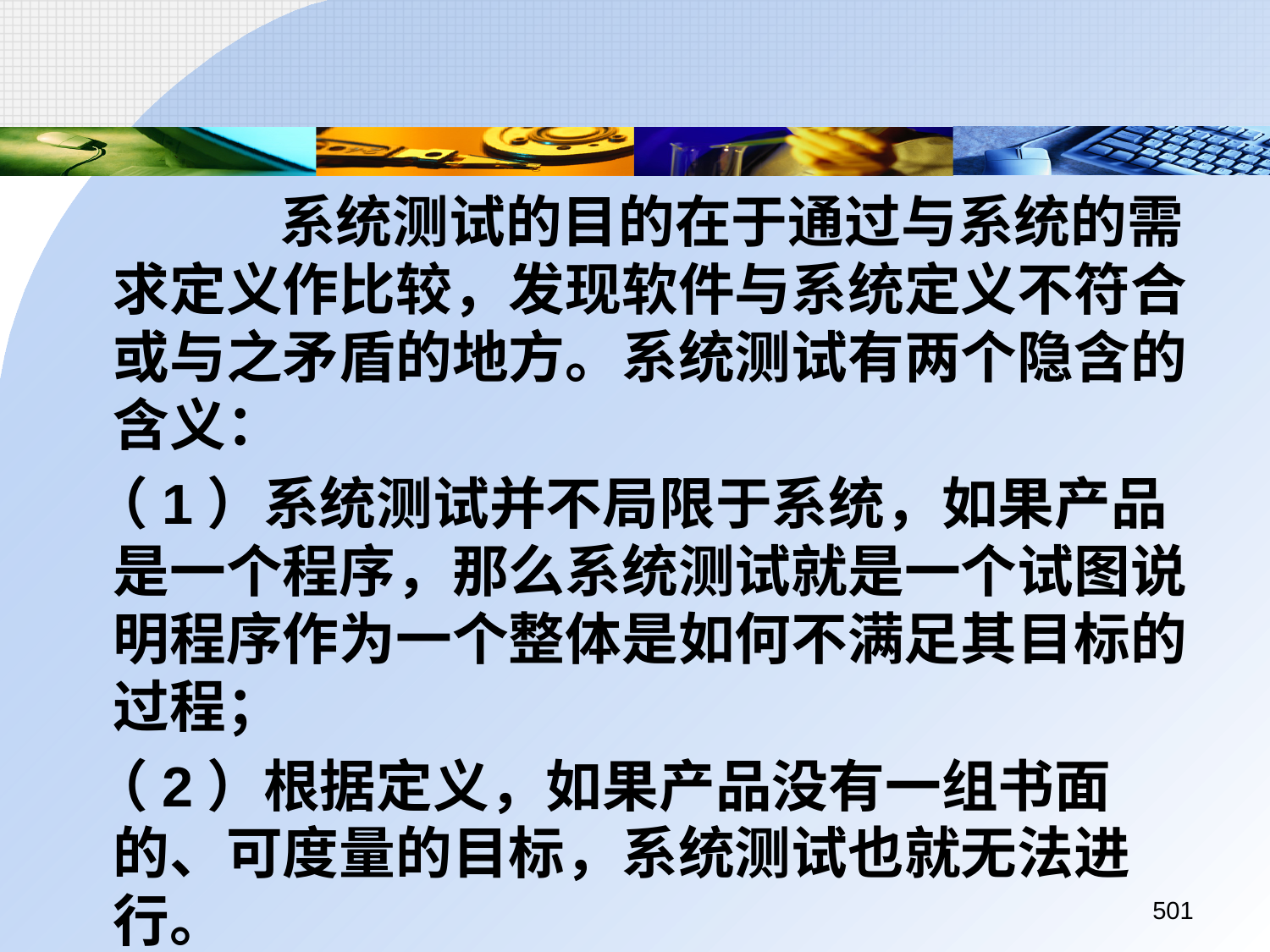

系统测试的目的在于通过与系统的需求定义作比较，发现软件与系统定义不符合或与之矛盾的地方。系统测试有两个隐含的含义：
 （1）系统测试并不局限于系统，如果产品是一个程序，那么系统测试就是一个试图说明程序作为一个整体是如何不满足其目标的过程；
 （2）根据定义，如果产品没有一组书面的、可度量的目标，系统测试也就无法进行。

501